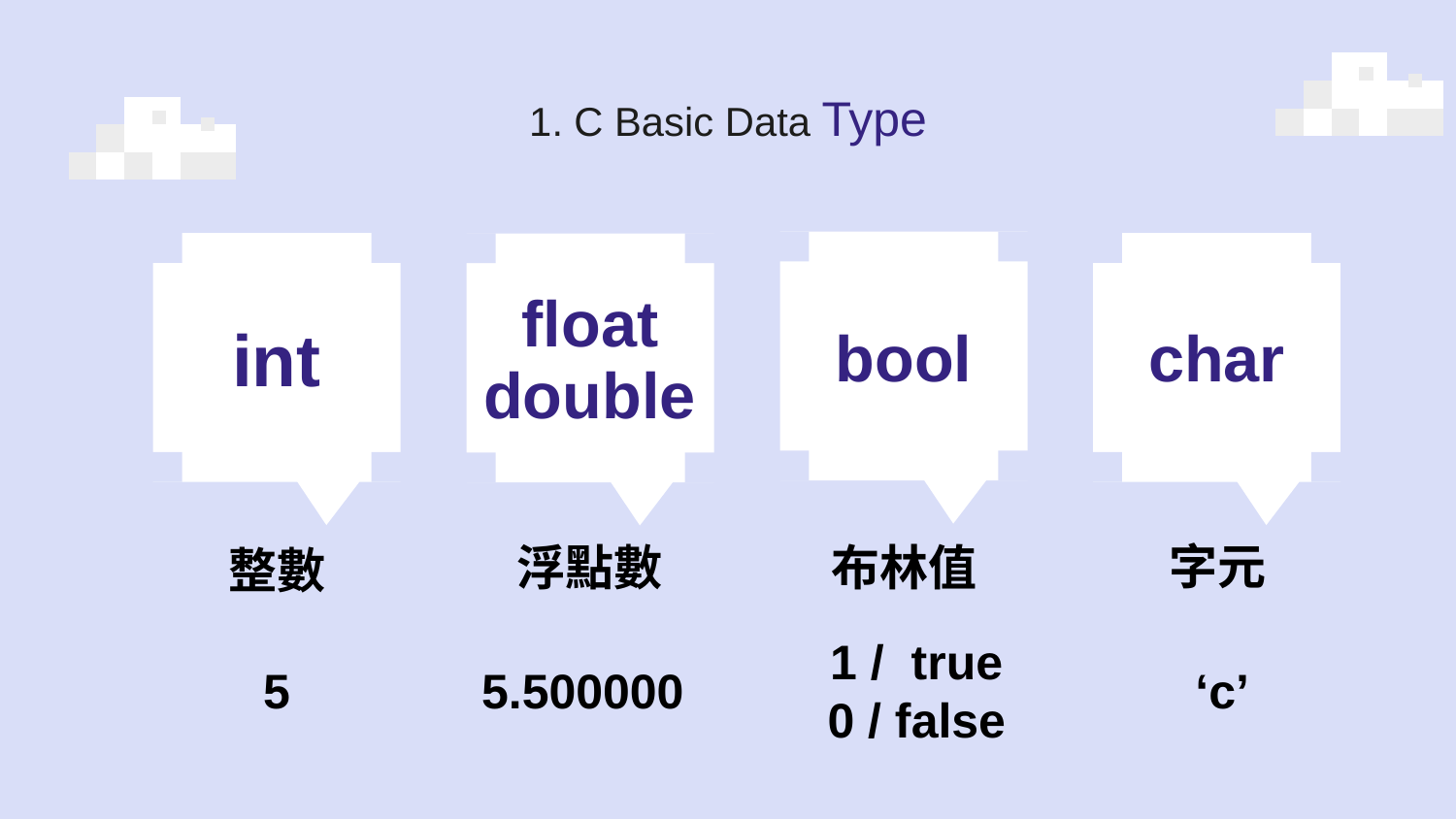

# 1. C Basic Data Type

float
bool
char
int
double
字元
浮點數
布林值
整數
5
5.500000
1 /  true
0 / false
‘c’